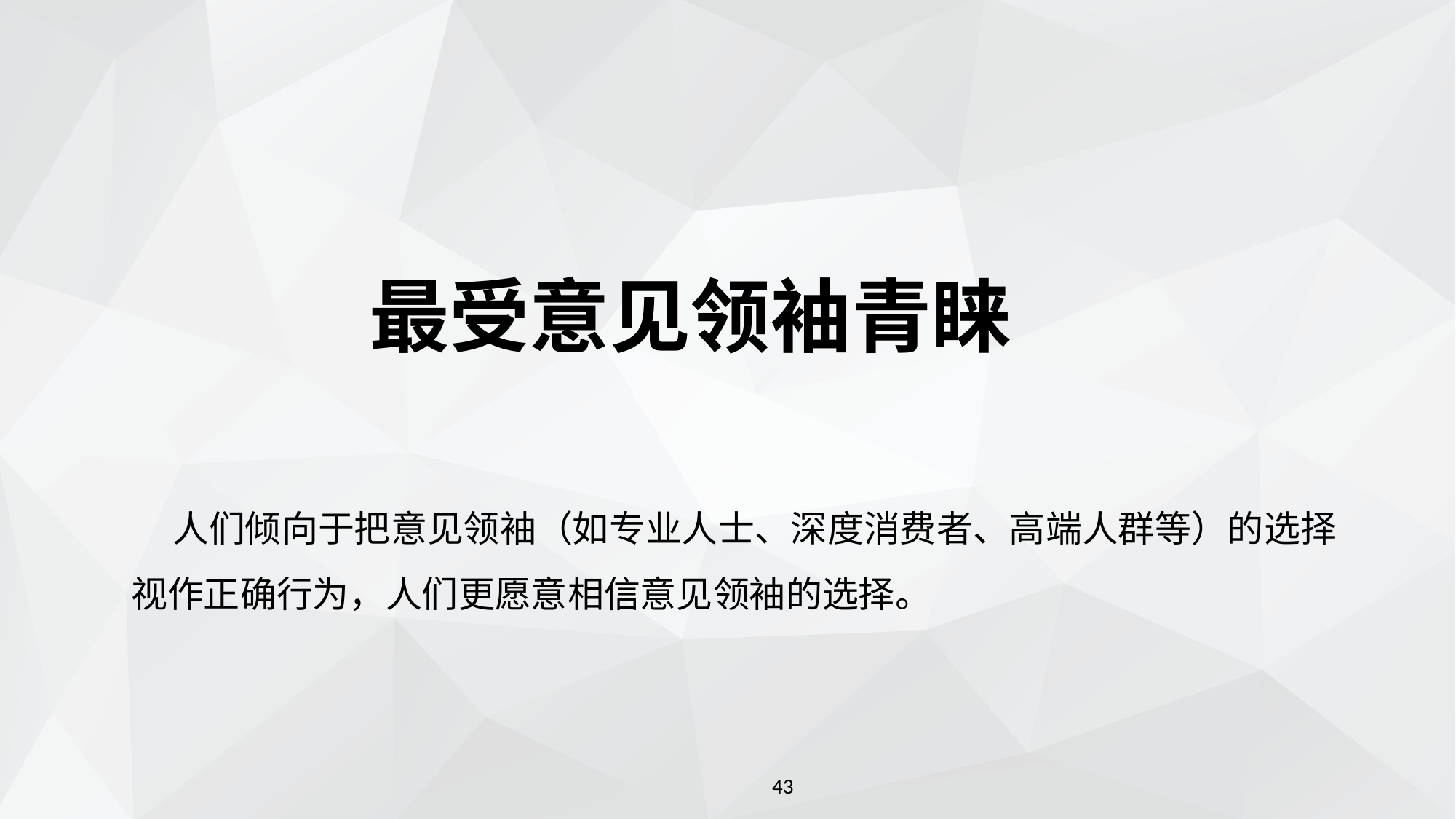

最受意见领袖青睐
    人们倾向于把意见领袖（如专业人士、深度消费者、高端人群等）的选择视作正确行为，人们更愿意相信意见领袖的选择。
43